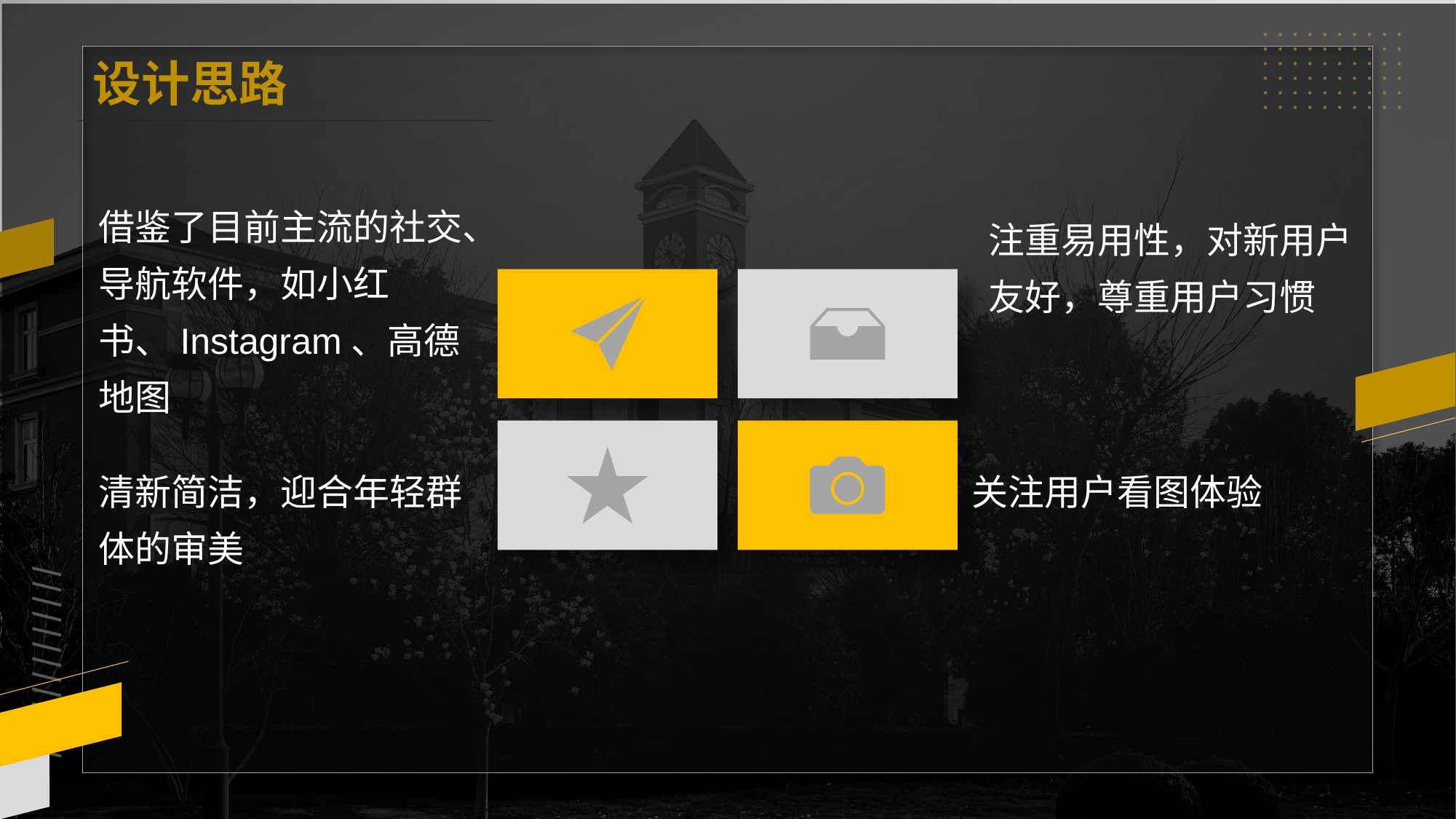

设计思路
借鉴了目前主流的社交、导航软件，如小红书、Instagram、高德地图
注重易用性，对新用户友好，尊重用户习惯

清新简洁，迎合年轻群体的审美
关注用户看图体验